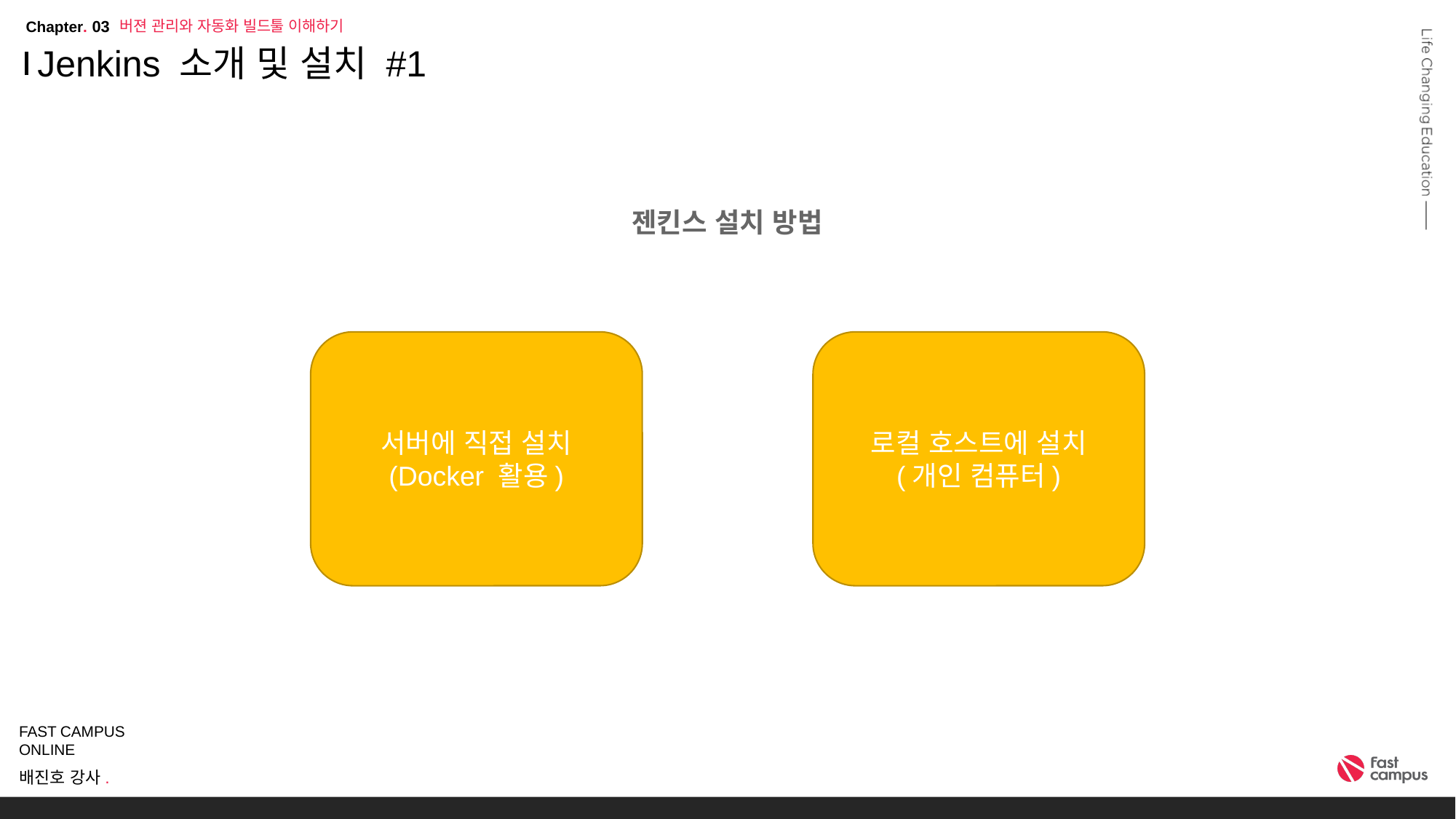

버젼 관리와 자동화 빌드툴 이해하기
03
# Jenkins 소개 및 설치 #1
젠킨스 설치 방법
로컬 호스트에 설치
(개인 컴퓨터)
서버에 직접 설치
(Docker 활용)